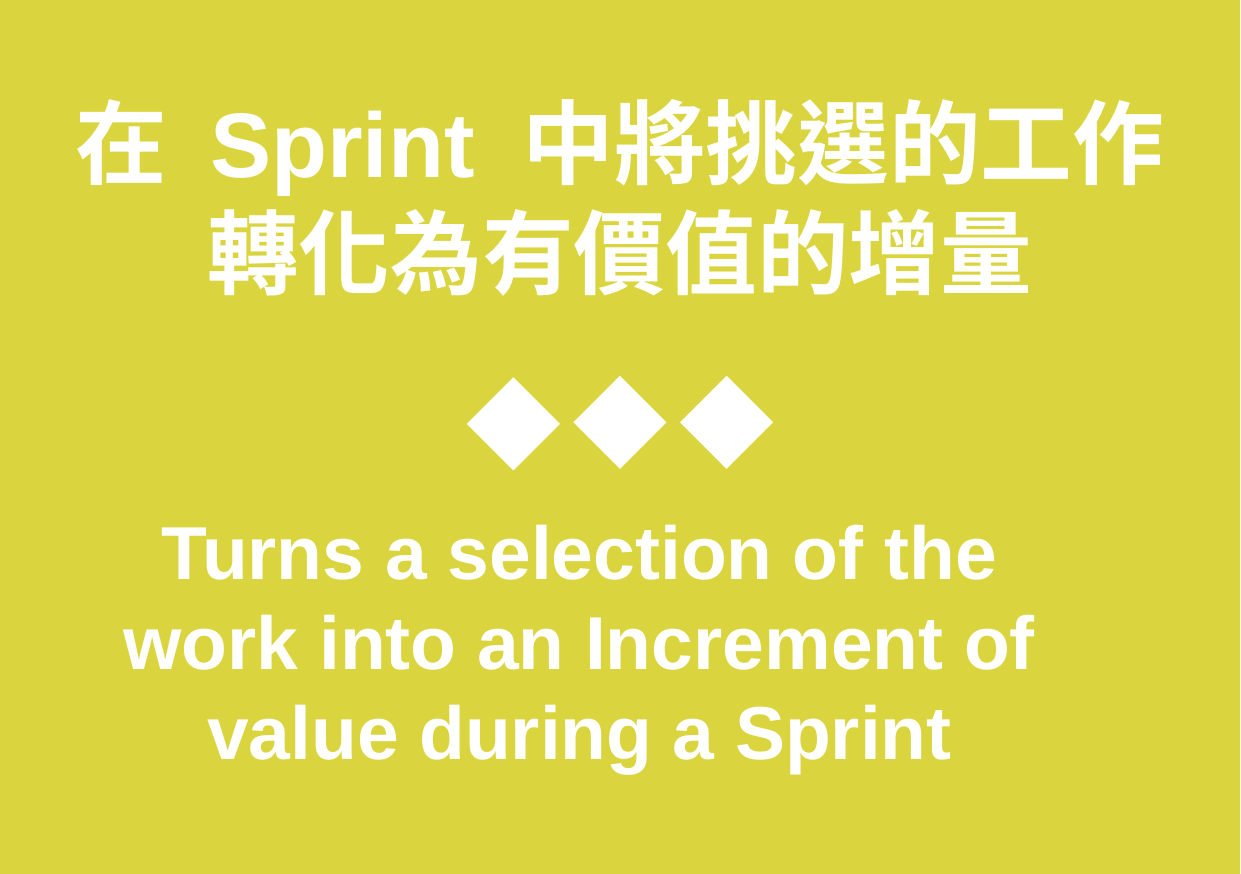

在 Sprint 中將挑選的工作轉化為有價值的增量

Turns a selection of the work into an Increment of value during a Sprint